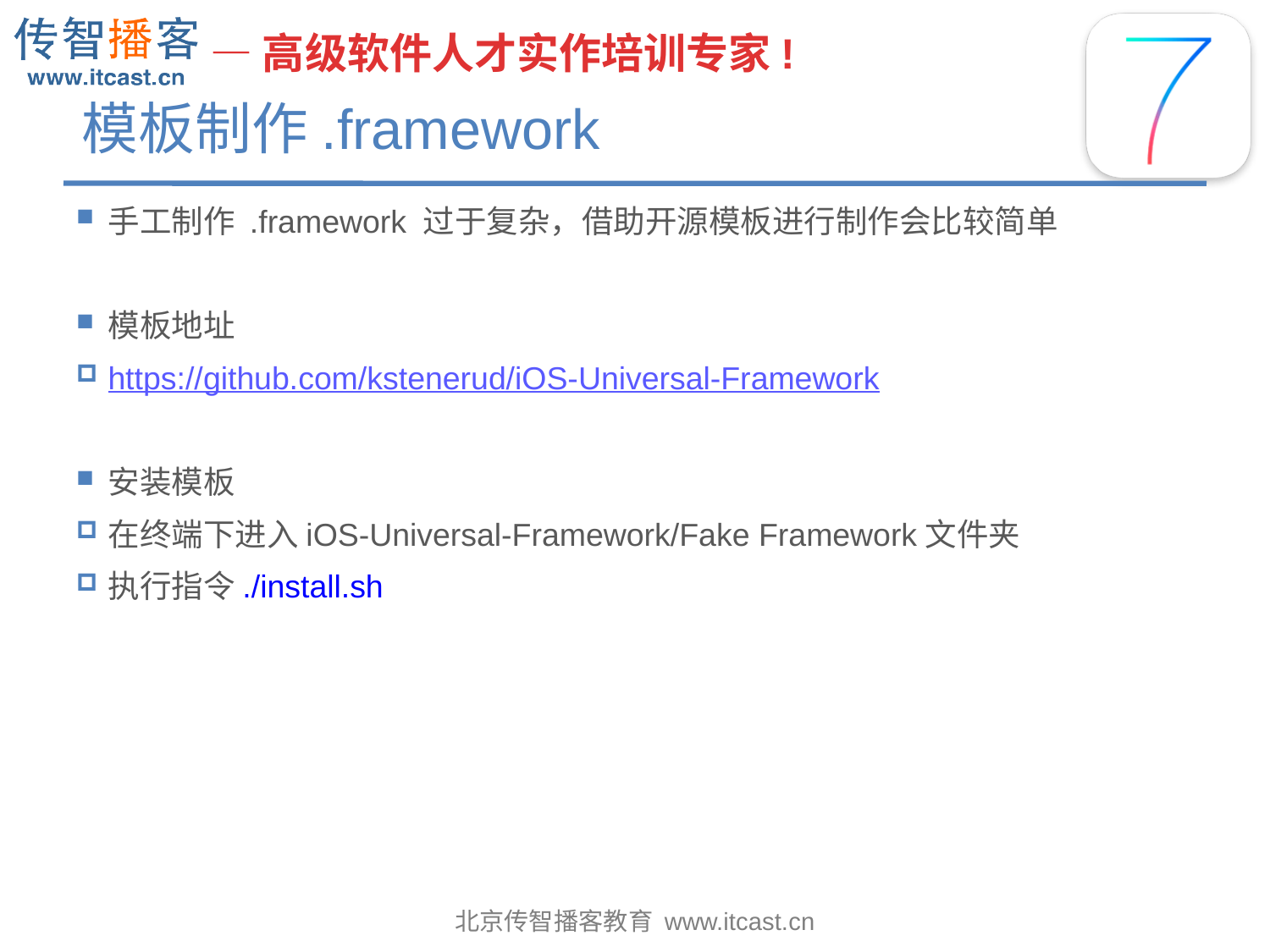

# 模板制作.framework
手工制作 .framework 过于复杂，借助开源模板进行制作会比较简单

模板地址
https://github.com/kstenerud/iOS-Universal-Framework

安装模板
在终端下进入iOS-Universal-Framework/Fake Framework文件夹
执行指令./install.sh